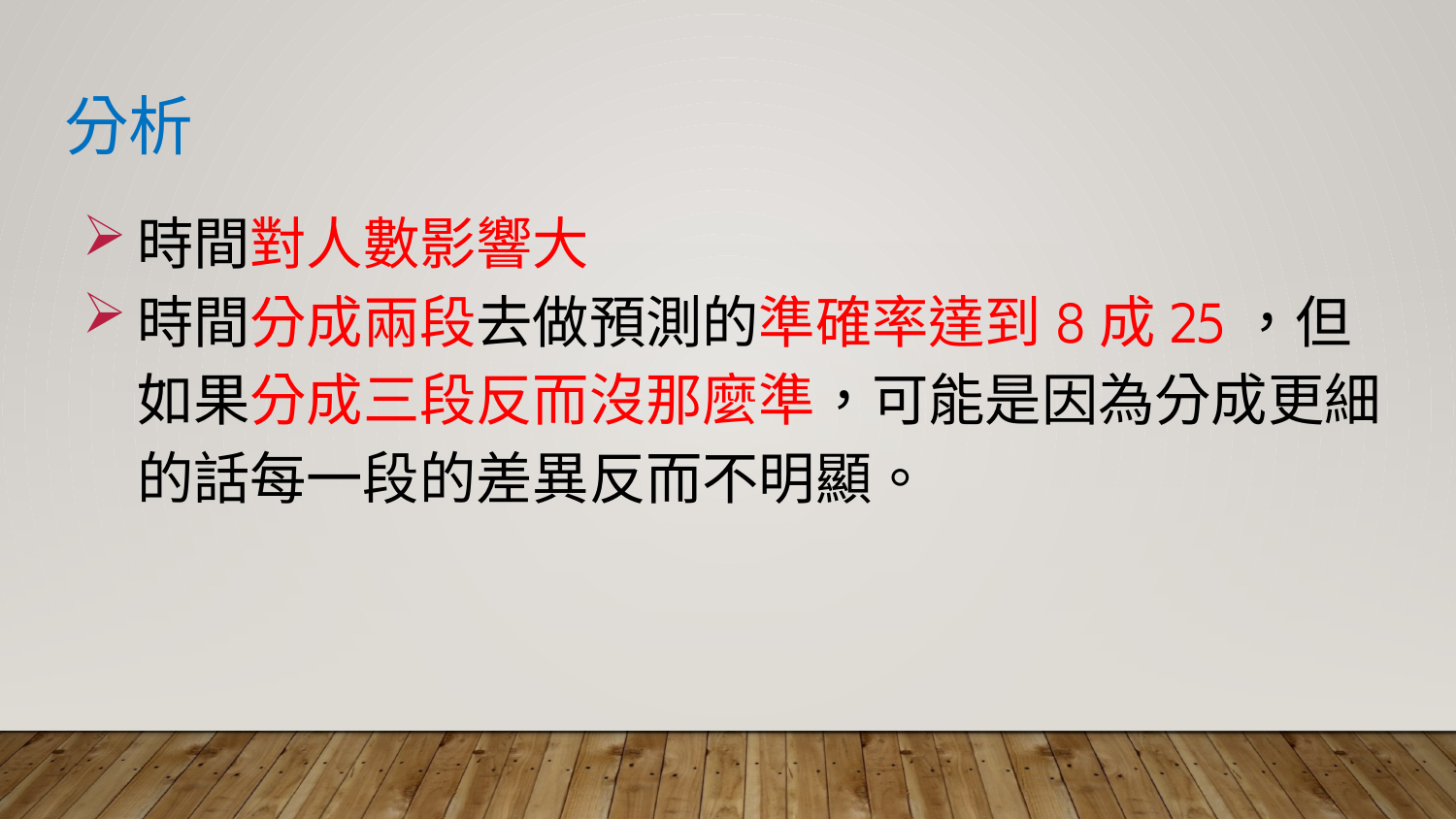

# 分析
時間對人數影響大
時間分成兩段去做預測的準確率達到8成25，但如果分成三段反而沒那麼準，可能是因為分成更細的話每一段的差異反而不明顯。